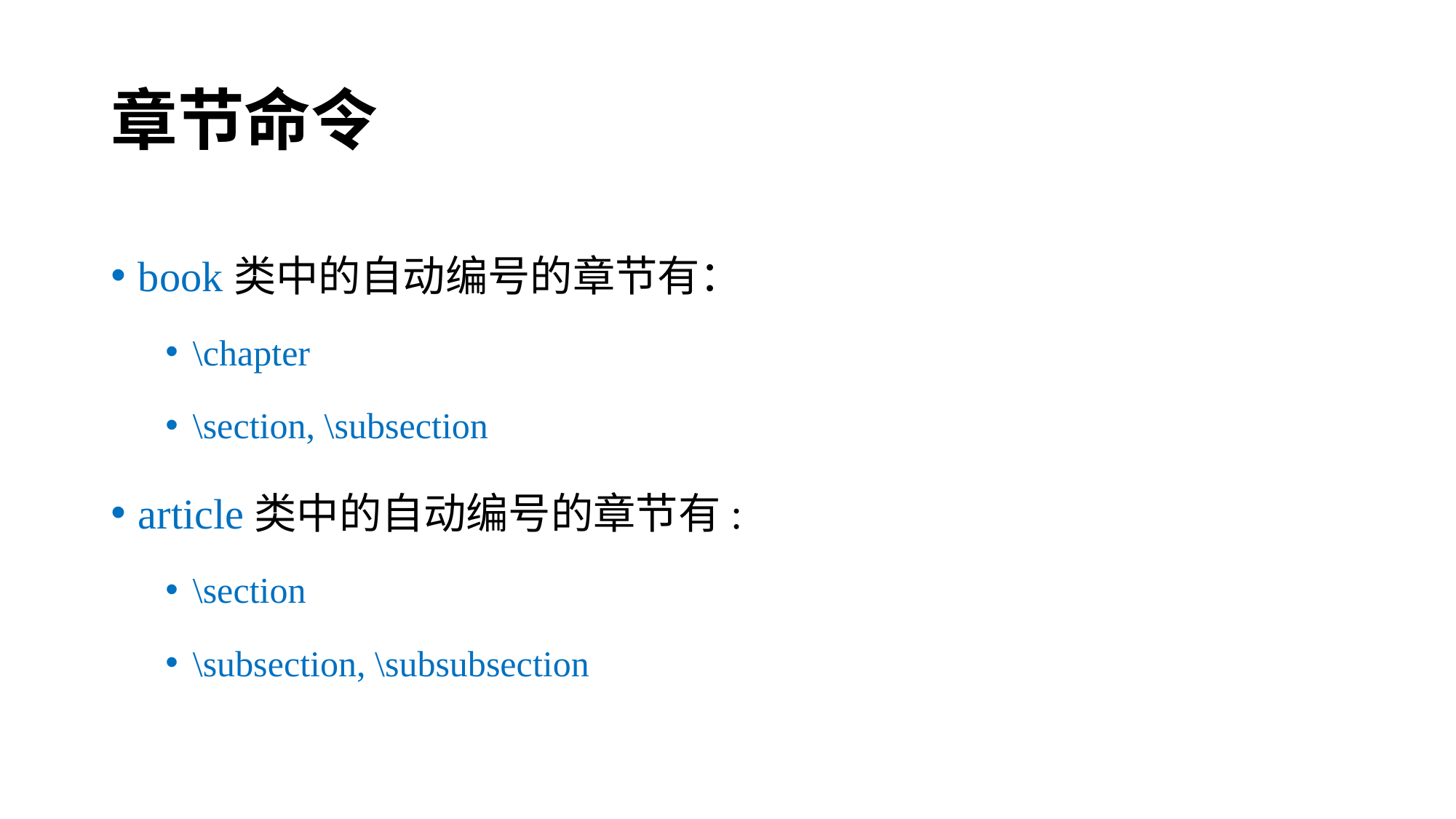

# 章节命令
book类中的自动编号的章节有：
\chapter
\section, \subsection
article类中的自动编号的章节有:
\section
\subsection, \subsubsection